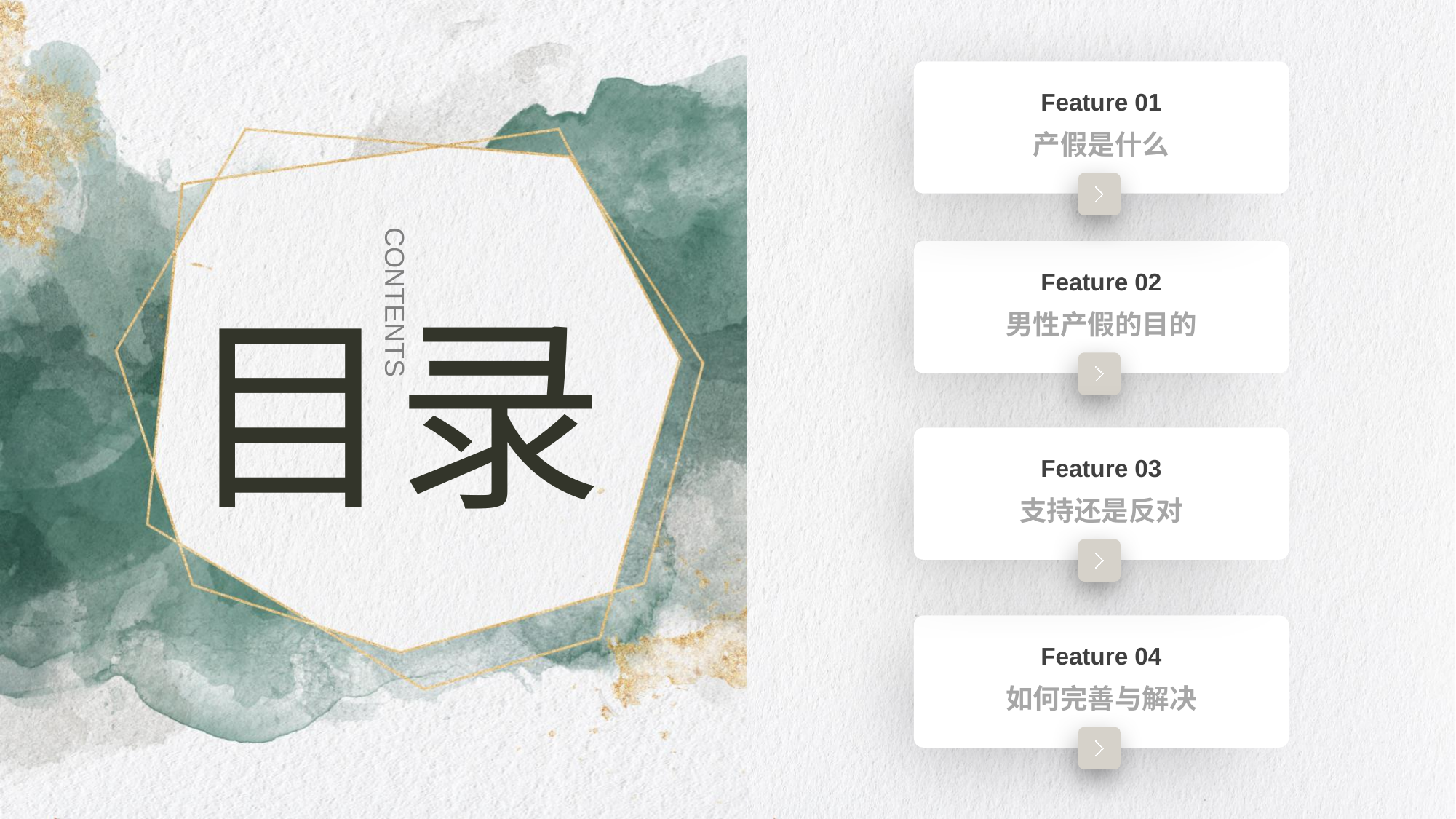

Feature 01
产假是什么

Feature 02
男性产假的目的

目录
CONTENTS

Feature 03
支持还是反对

Feature 04
如何完善与解决